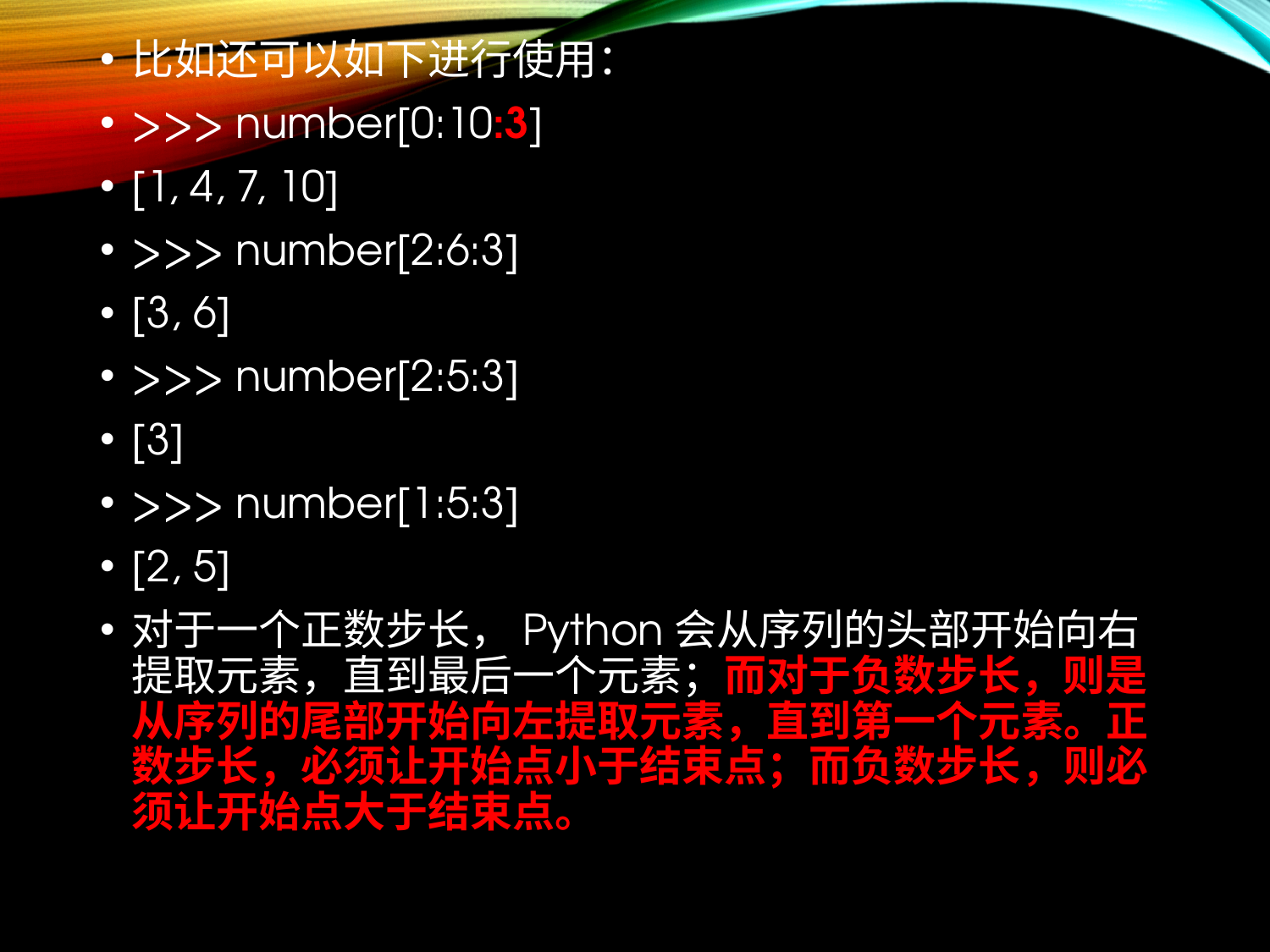

比如还可以如下进行使用：
>>> number[0:10:3]
[1, 4, 7, 10]
>>> number[2:6:3]
[3, 6]
>>> number[2:5:3]
[3]
>>> number[1:5:3]
[2, 5]
对于一个正数步长，Python会从序列的头部开始向右提取元素，直到最后一个元素；而对于负数步长，则是从序列的尾部开始向左提取元素，直到第一个元素。正数步长，必须让开始点小于结束点；而负数步长，则必须让开始点大于结束点。